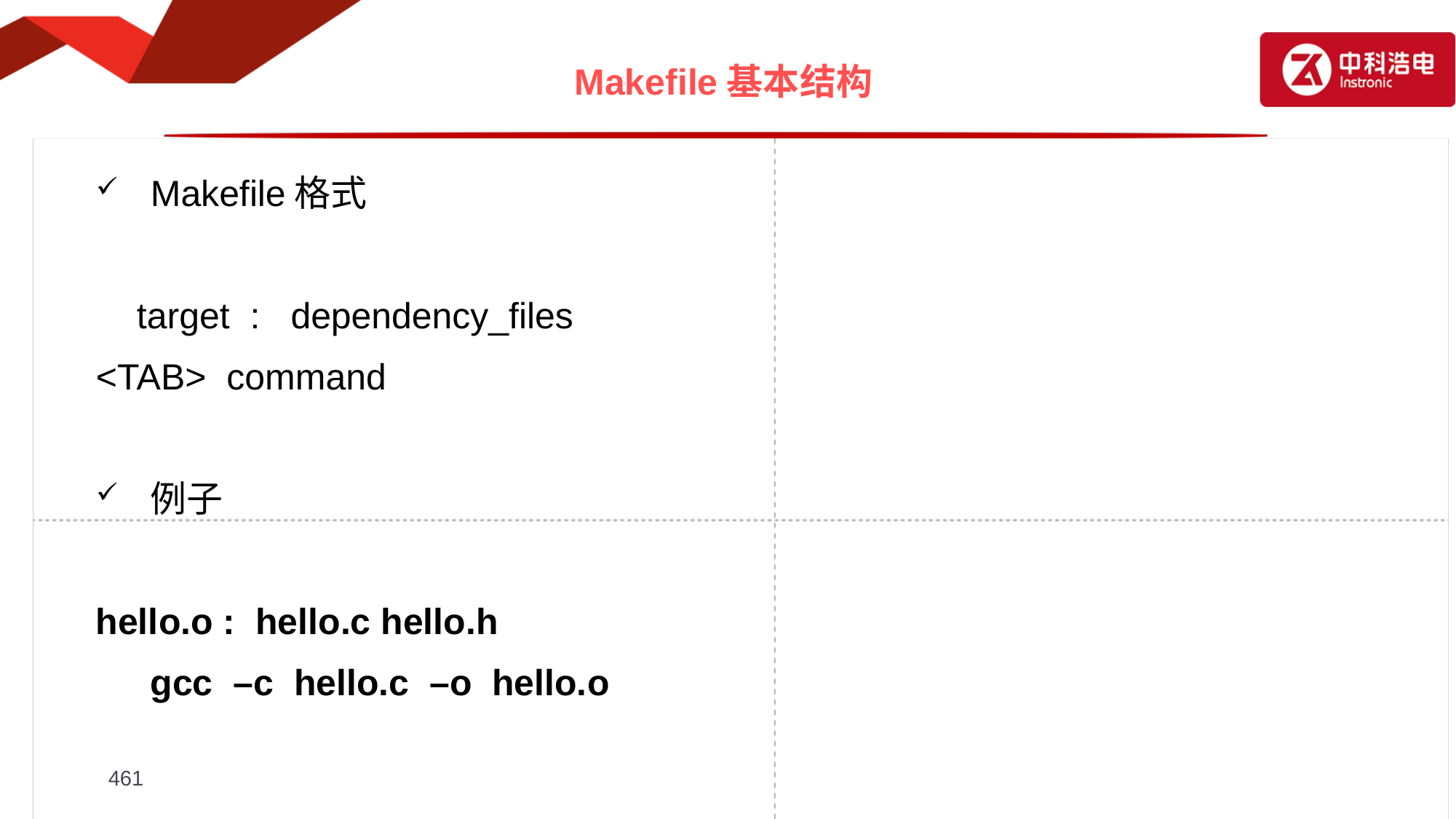

# Makefile基本结构
Makefile格式

    target  :   dependency_files
<TAB>  command

例子

hello.o :  hello.c hello.h
	gcc  –c  hello.c  –o  hello.o

461